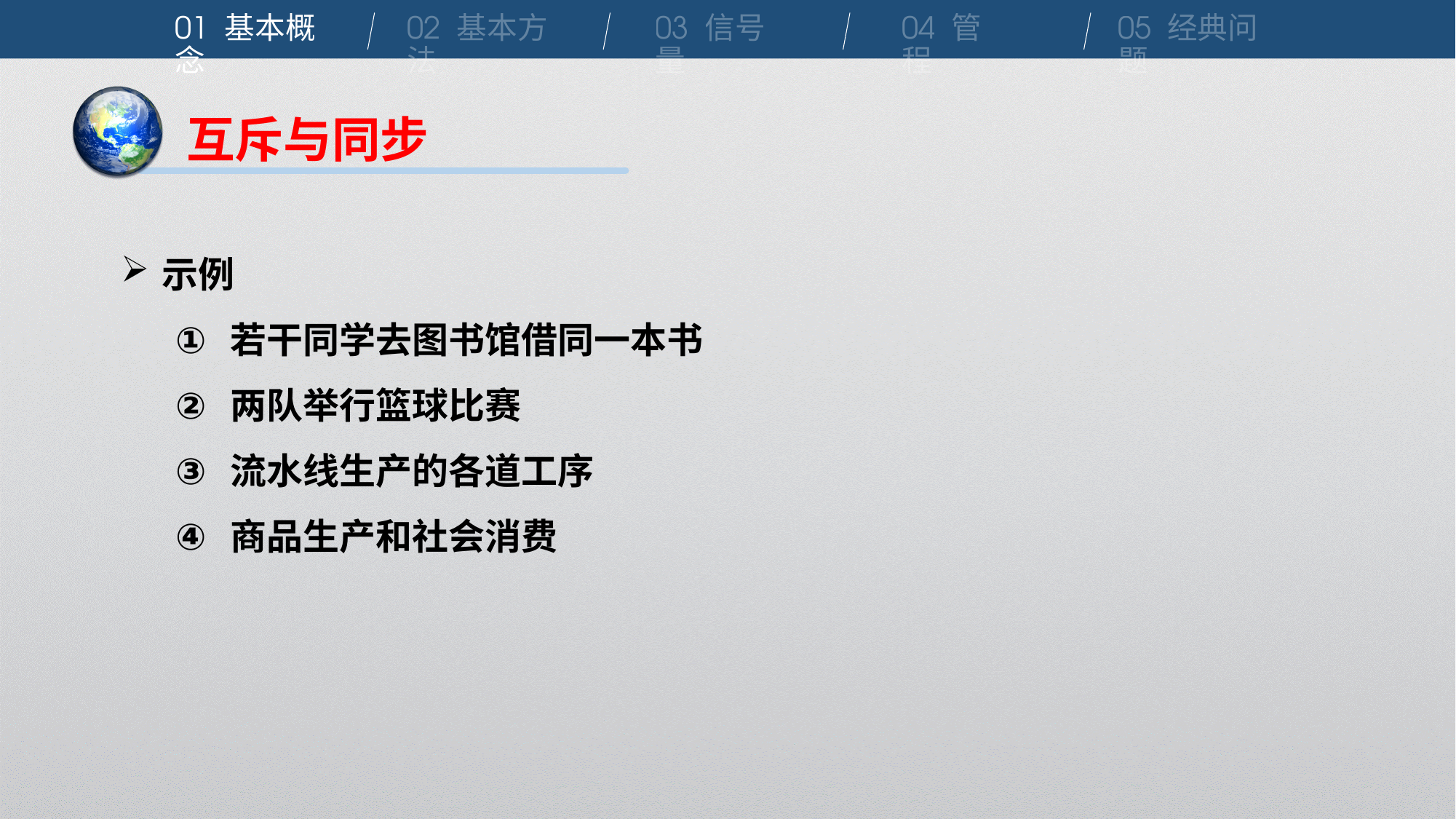

01 基本概念
02 基本方法
03 信号量
04 管程
05 经典问题
互斥与同步
示例
若干同学去图书馆借同一本书
两队举行篮球比赛
流水线生产的各道工序
商品生产和社会消费